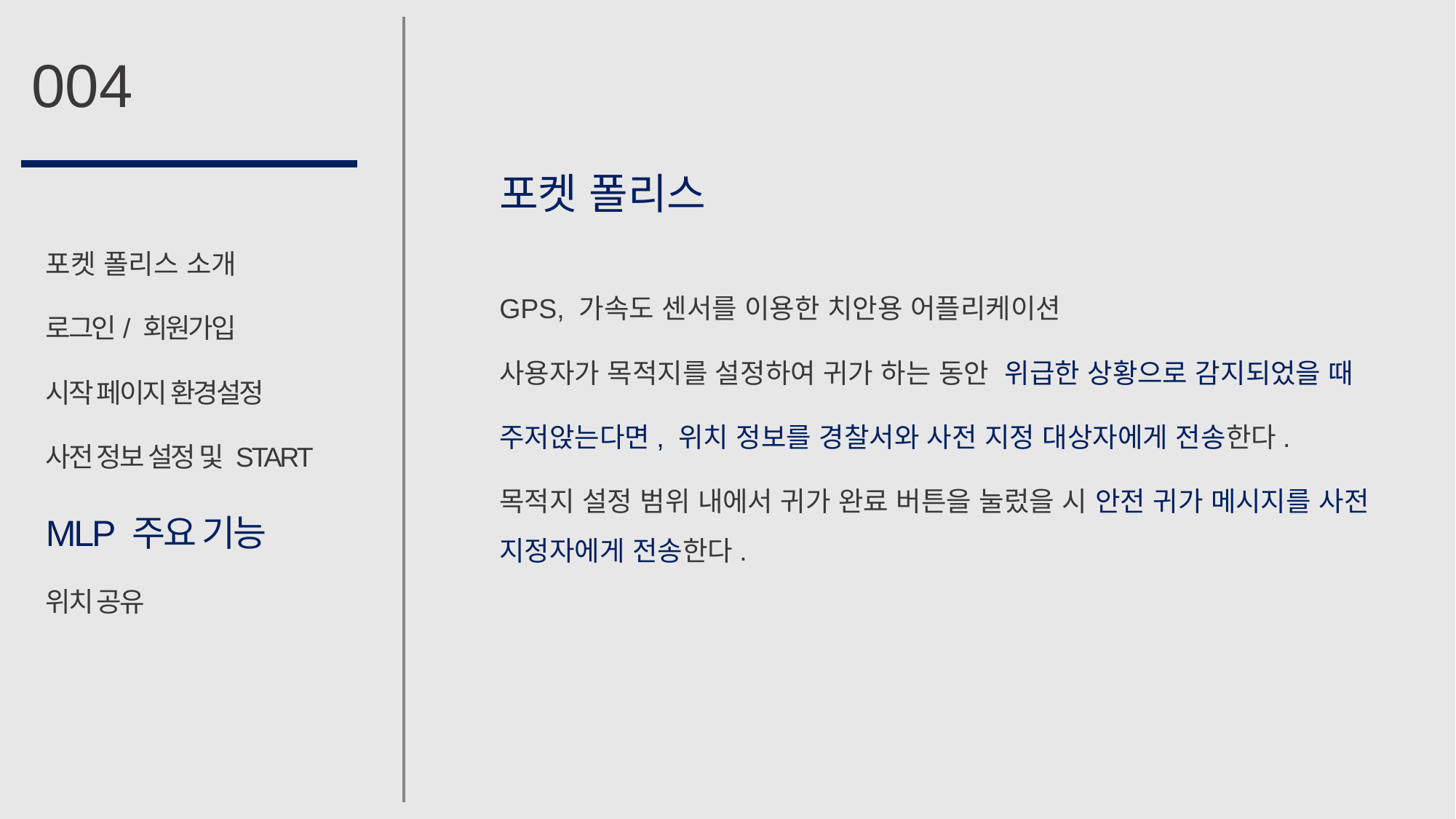

# 004
포켓 폴리스

GPS, 가속도 센서를 이용한 치안용 어플리케이션
사용자가 목적지를 설정하여 귀가 하는 동안  위급한 상황으로 감지되었을 때
주저앉는다면, 위치 정보를 경찰서와 사전 지정 대상자에게 전송한다.
목적지 설정 범위 내에서 귀가 완료 버튼을 눌렀을 시 안전 귀가 메시지를 사전 지정자에게 전송한다.
포켓 폴리스 소개
로그인/ 회원가입
시작 페이지 환경설정
사전 정보 설정 및 START
MLP 주요 기능
위치 공유